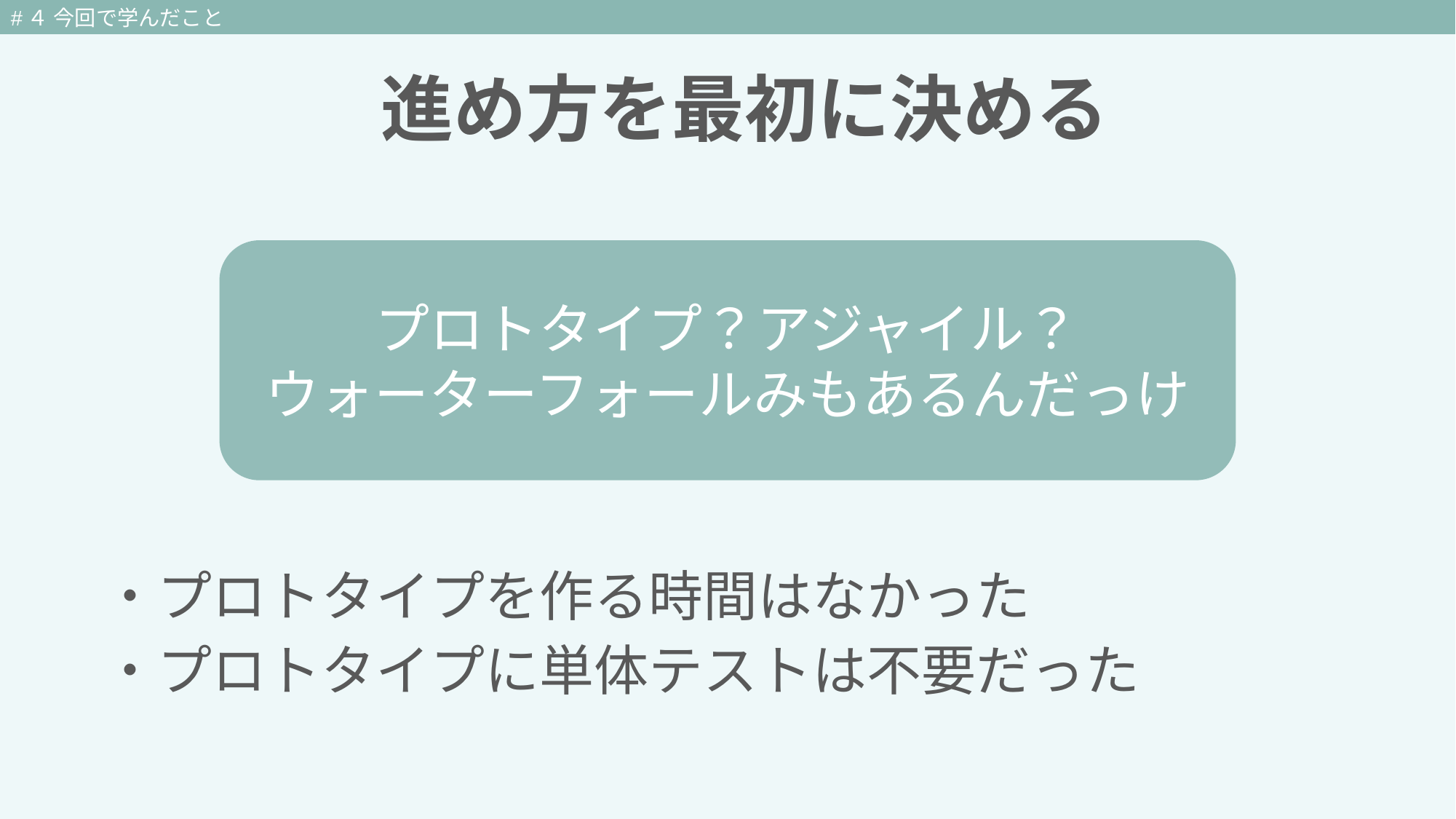

#４ 今回で学んだこと
 進め方を最初に決める

プロトタイプ？アジャイル？
ウォーターフォールみもあるんだっけ
・プロトタイプを作る時間はなかった
・プロトタイプに単体テストは不要だった